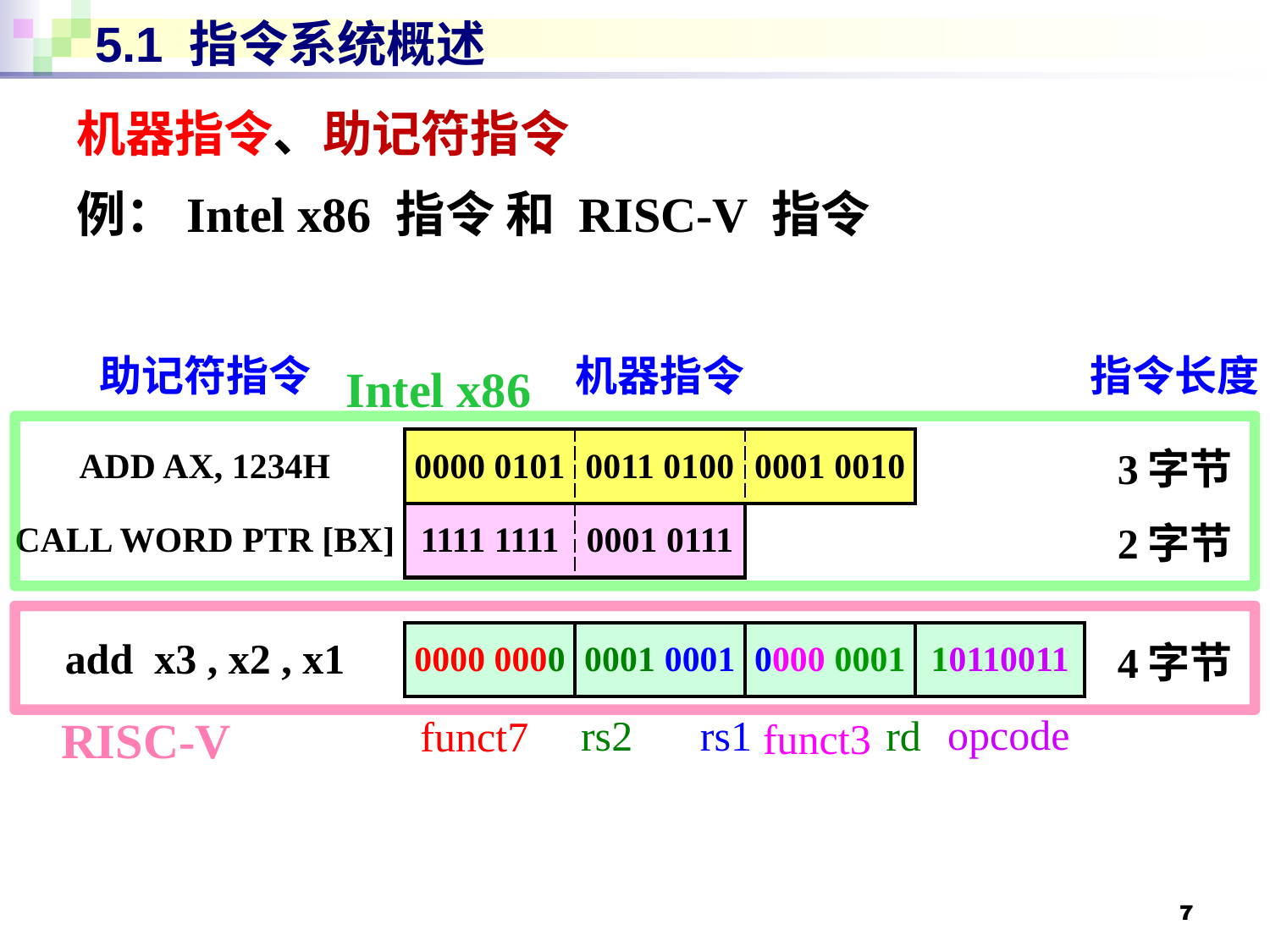

# 5.1 指令系统概述
机器指令、助记符指令
例：Intel x86 指令 和 RISC-V 指令
| 助记符指令 | 机器指令 |  |  |  | 指令长度 |
| --- | --- | --- | --- | --- | --- |
| ADD AX, 1234H | 0000 0101 | 0011 0100 | 0001 0010 |  | 3字节 |
| CALL WORD PTR [BX] | 1111 1111 | 0001 0111 |  |  | 2字节 |
Intel x86

| add x3 , x2 , x1 | 0000 0000 | 0001 0001 | 0000 0001 | 10110011 | 4字节 |
| --- | --- | --- | --- | --- | --- |
opcode
rs2
rs1
rd
RISC-V
funct7
funct3
7